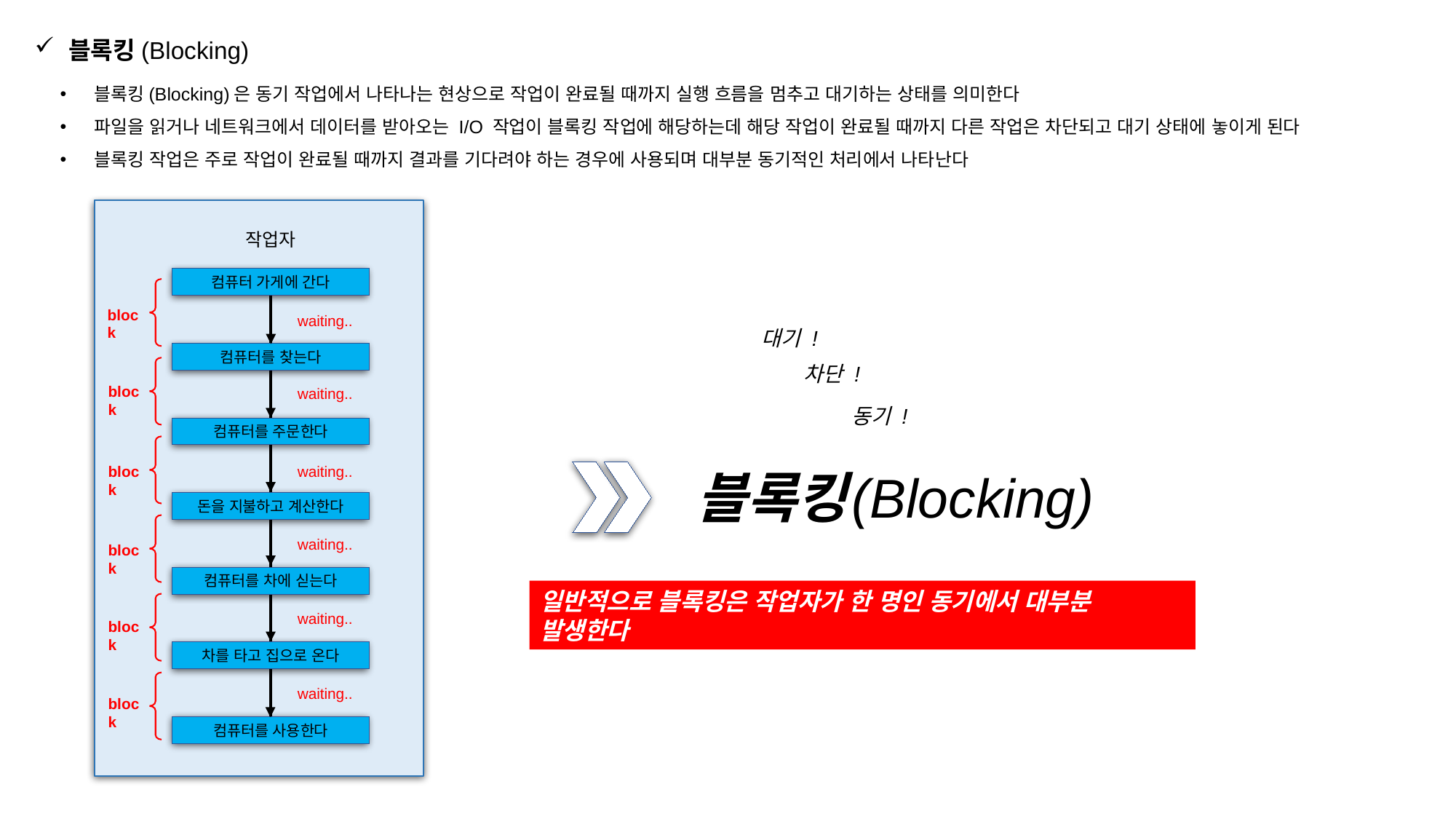

블록킹(Blocking)
블록킹(Blocking)은 동기 작업에서 나타나는 현상으로 작업이 완료될 때까지 실행 흐름을 멈추고 대기하는 상태를 의미한다
파일을 읽거나 네트워크에서 데이터를 받아오는 I/O 작업이 블록킹 작업에 해당하는데 해당 작업이 완료될 때까지 다른 작업은 차단되고 대기 상태에 놓이게 된다
블록킹 작업은 주로 작업이 완료될 때까지 결과를 기다려야 하는 경우에 사용되며 대부분 동기적인 처리에서 나타난다

작업자
컴퓨터 가게에 간다

block
waiting..
대기 !

컴퓨터를 찾는다
차단 !

block
waiting..
동기 !

컴퓨터를 주문한다

waiting..
block
블록킹
(Blocking)

돈을 지불하고 계산한다

waiting..
block

컴퓨터를 차에 싣는다
일반적으로 블록킹은 작업자가 한 명인 동기에서 대부분 발생한다

waiting..
block

차를 타고 집으로 온다

waiting..
block

컴퓨터를 사용한다